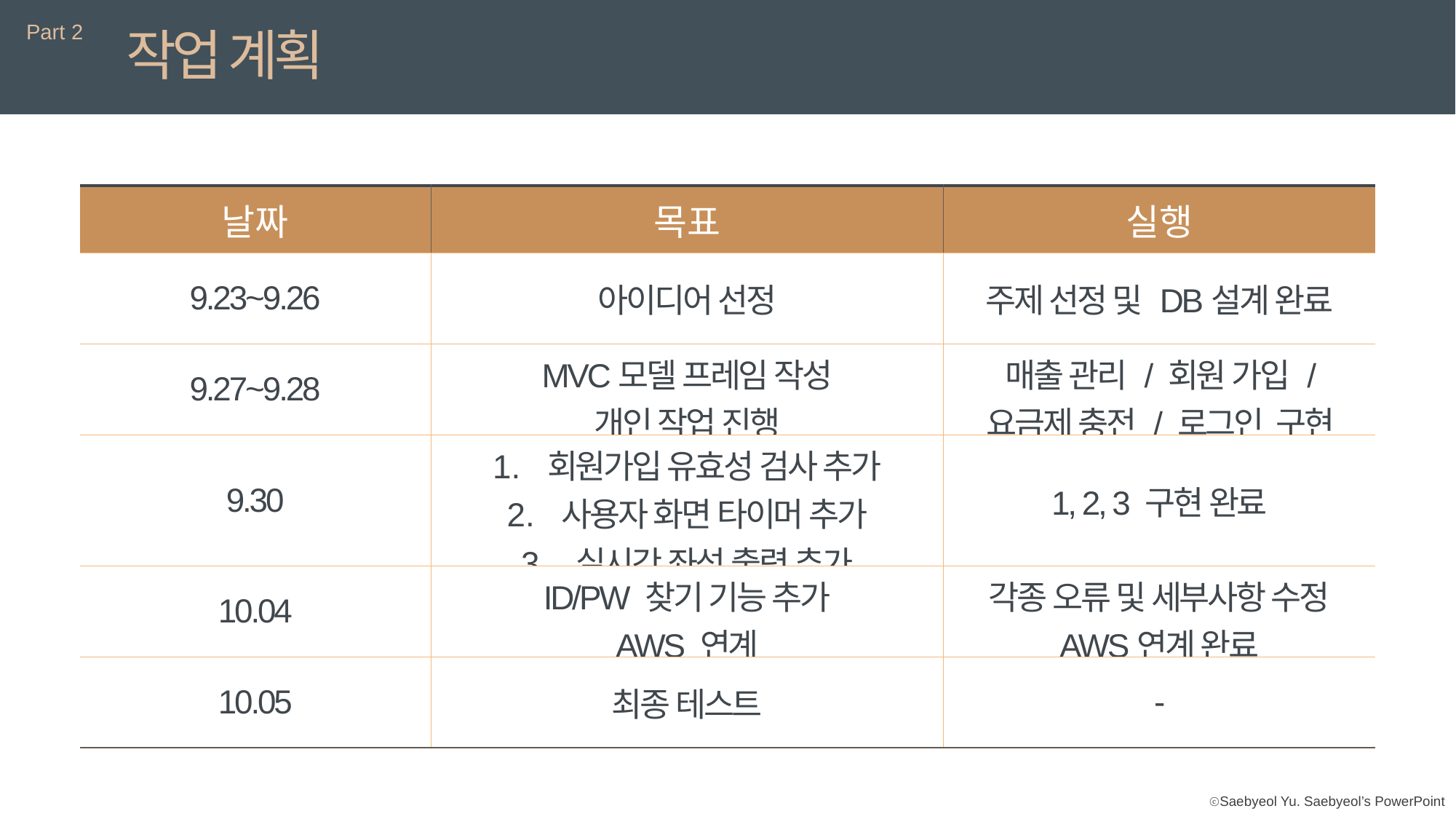

Part 2
작업 계획
| 날짜 | 목표 | 실행 |
| --- | --- | --- |
| 9.23~9.26 | 아이디어 선정 | 주제 선정 및 DB설계 완료 |
| 9.27~9.28 | MVC모델 프레임 작성 개인 작업 진행 | 매출 관리 / 회원 가입 / 요금제 충전 / 로그인 구현 완료 |
| 9.30 | 회원가입 유효성 검사 추가 사용자 화면 타이머 추가 실시간 좌석 출력 추가 | 1, 2, 3 구현 완료 |
| 10.04 | ID/PW 찾기 기능 추가 AWS 연계 | 각종 오류 및 세부사항 수정 AWS연계 완료 |
| 10.05 | 최종 테스트 | - |